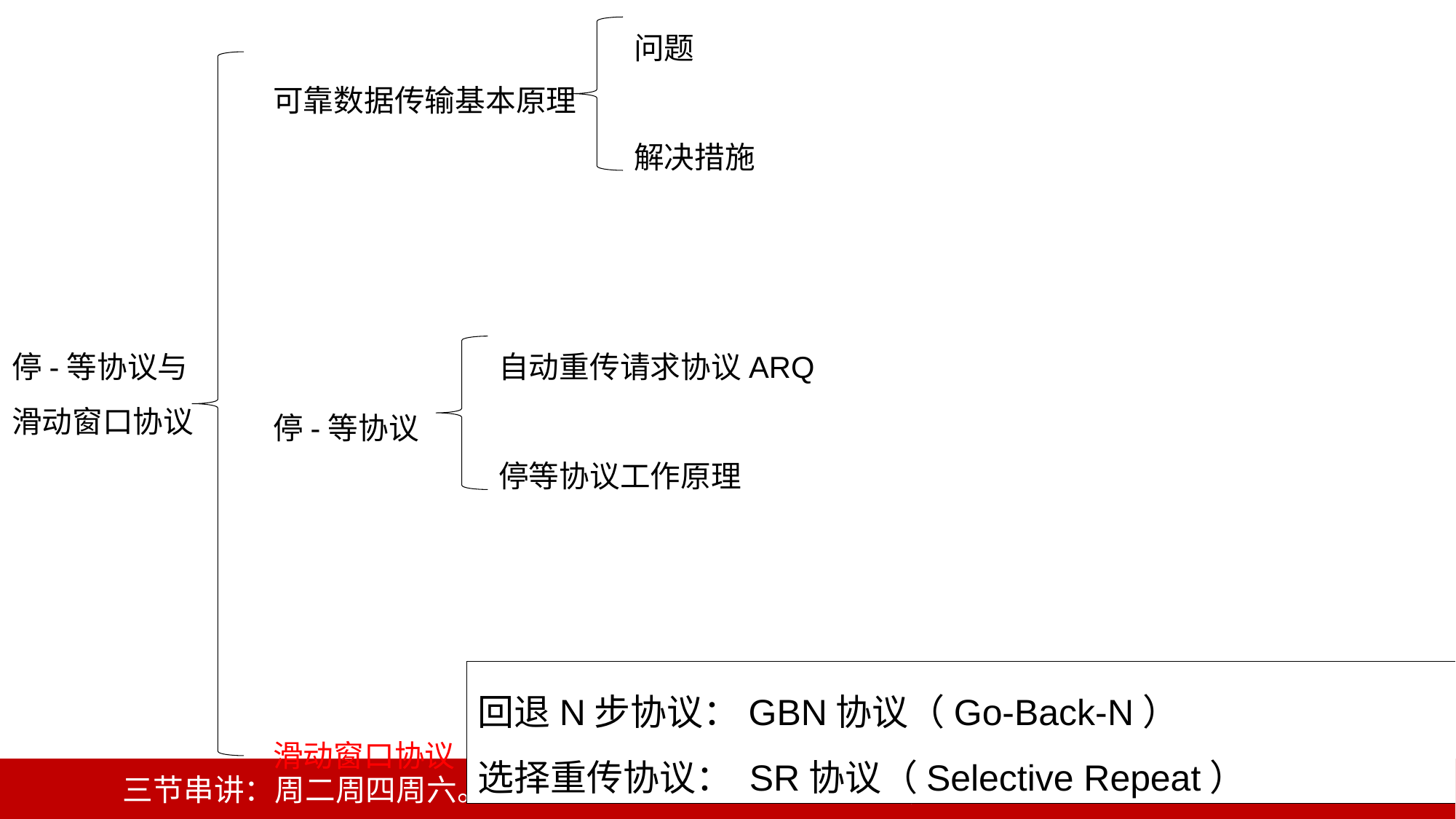

问题

解决措施

可靠数据传输基本原理

停-等协议

滑动窗口协议
停-等协议与
滑动窗口协议
自动重传请求协议ARQ

停等协议工作原理

回退N步协议：GBN协议（Go-Back-N）
选择重传协议： SR协议（Selective Repeat）